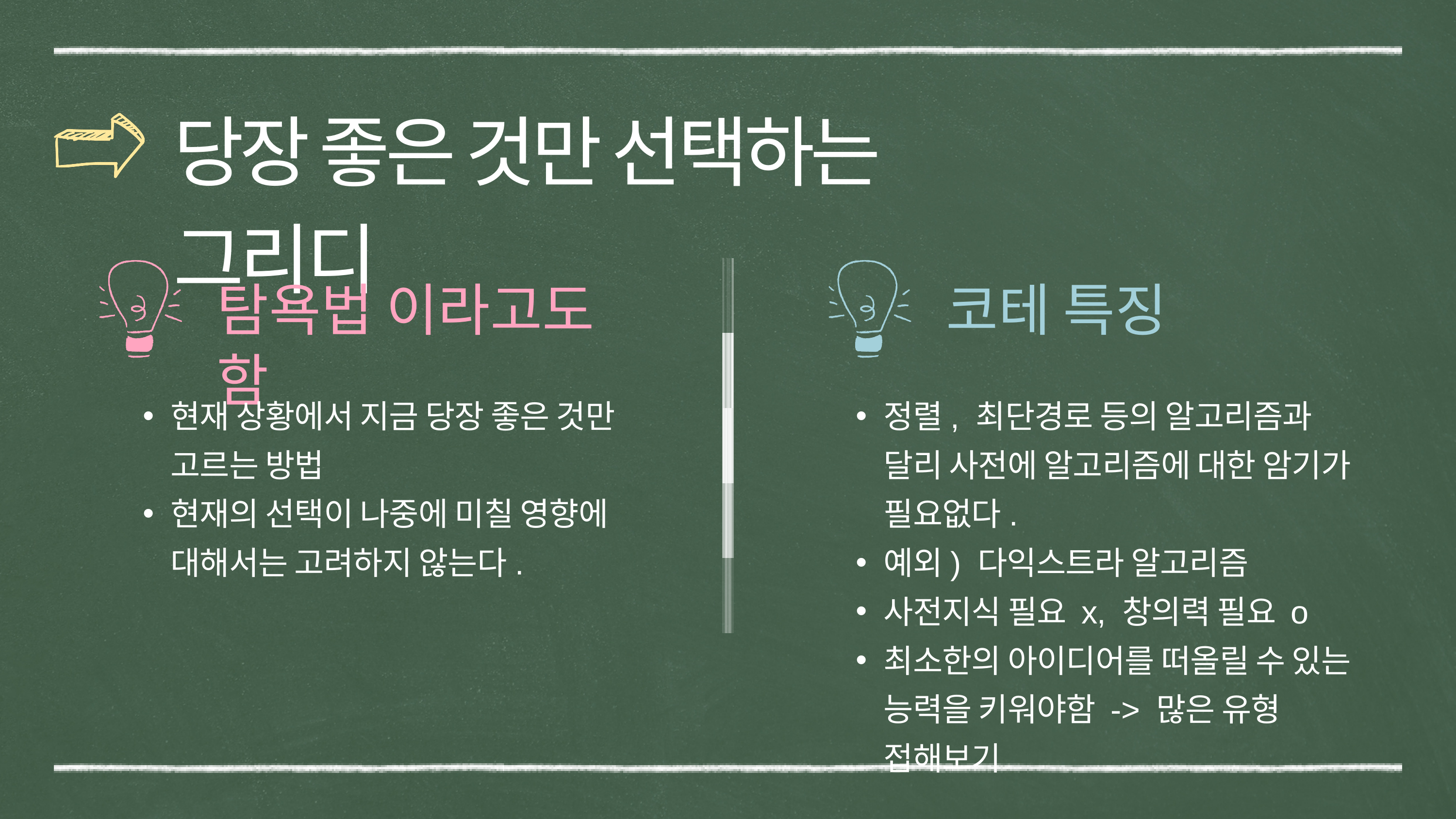

당장 좋은 것만 선택하는 그리디

탐욕법 이라고도 함
코테 특징
현재 상황에서 지금 당장 좋은 것만 고르는 방법
현재의 선택이 나중에 미칠 영향에 대해서는 고려하지 않는다.
정렬, 최단경로 등의 알고리즘과 달리 사전에 알고리즘에 대한 암기가 필요없다.
예외) 다익스트라 알고리즘
사전지식 필요 x, 창의력 필요 o
최소한의 아이디어를 떠올릴 수 있는 능력을 키워야함 -> 많은 유형 접해보기